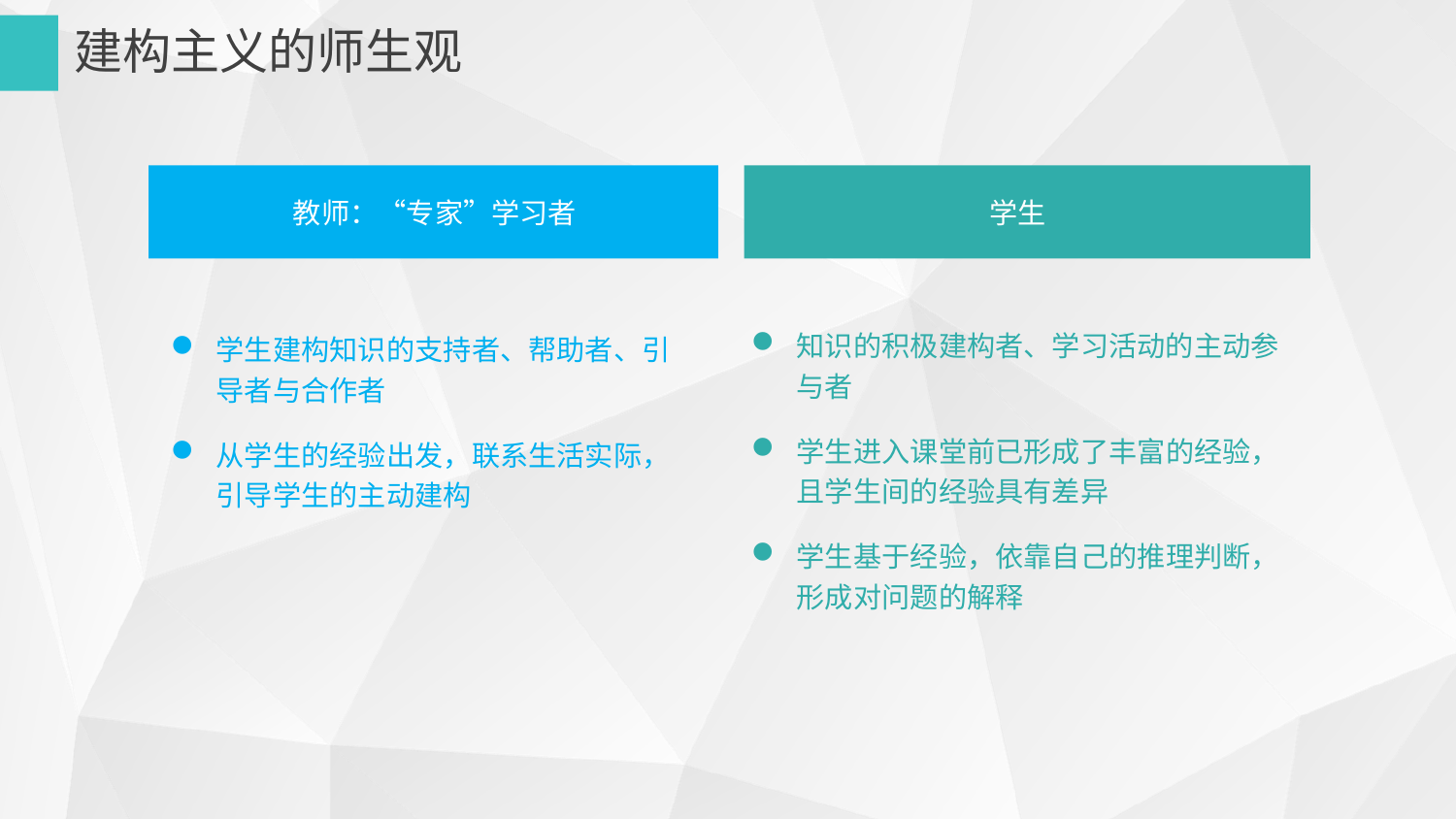

建构主义的师生观

教师：“专家”学习者
学生
知识的积极建构者、学习活动的主动参与者
学生进入课堂前已形成了丰富的经验，且学生间的经验具有差异
学生基于经验，依靠自己的推理判断，形成对问题的解释
学生建构知识的支持者、帮助者、引导者与合作者
从学生的经验出发，联系生活实际，引导学生的主动建构